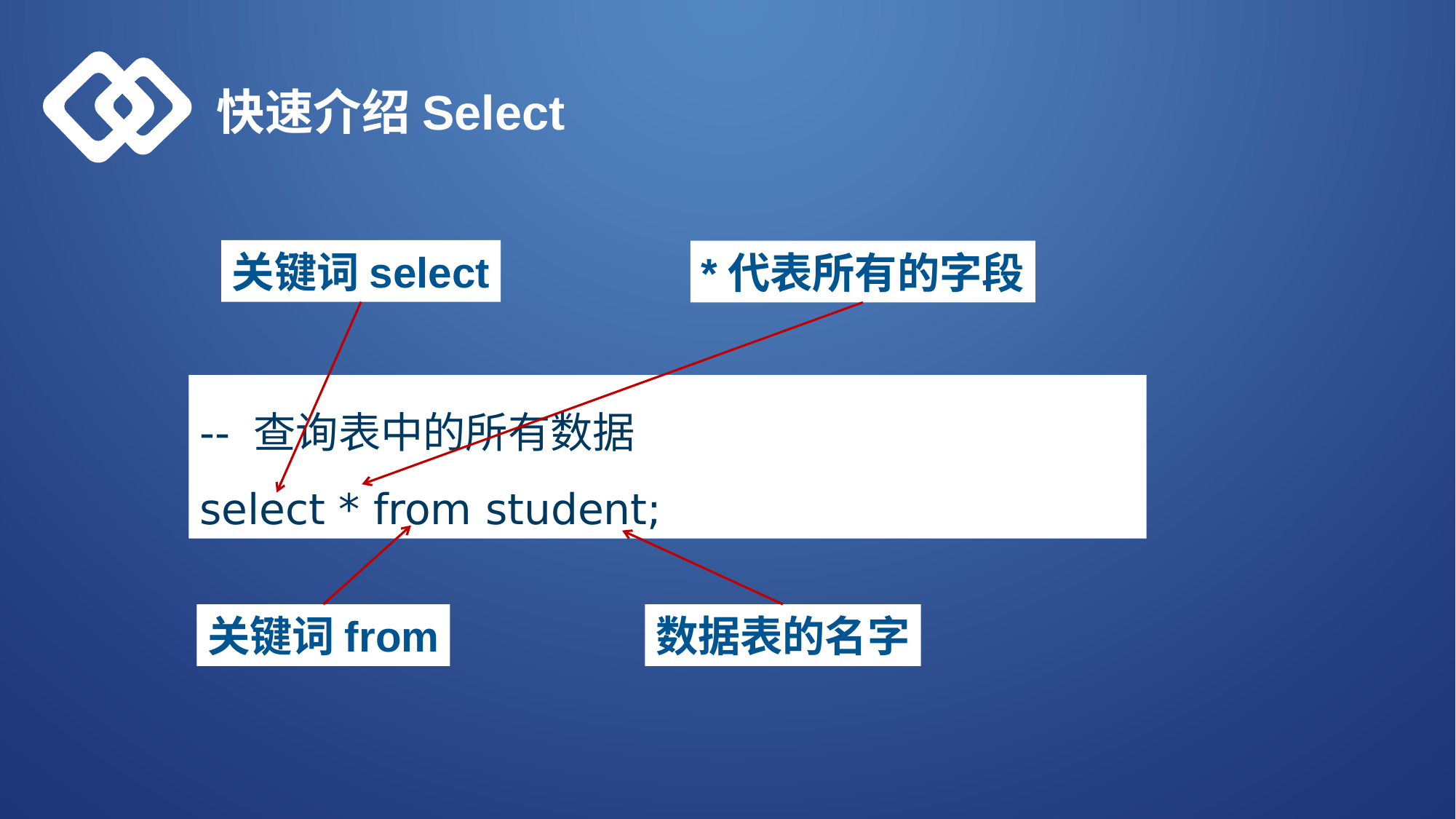

快速介绍Select

关键词select
*代表所有的字段
-- 查询表中的所有数据
select * from student;
关键词from
数据表的名字